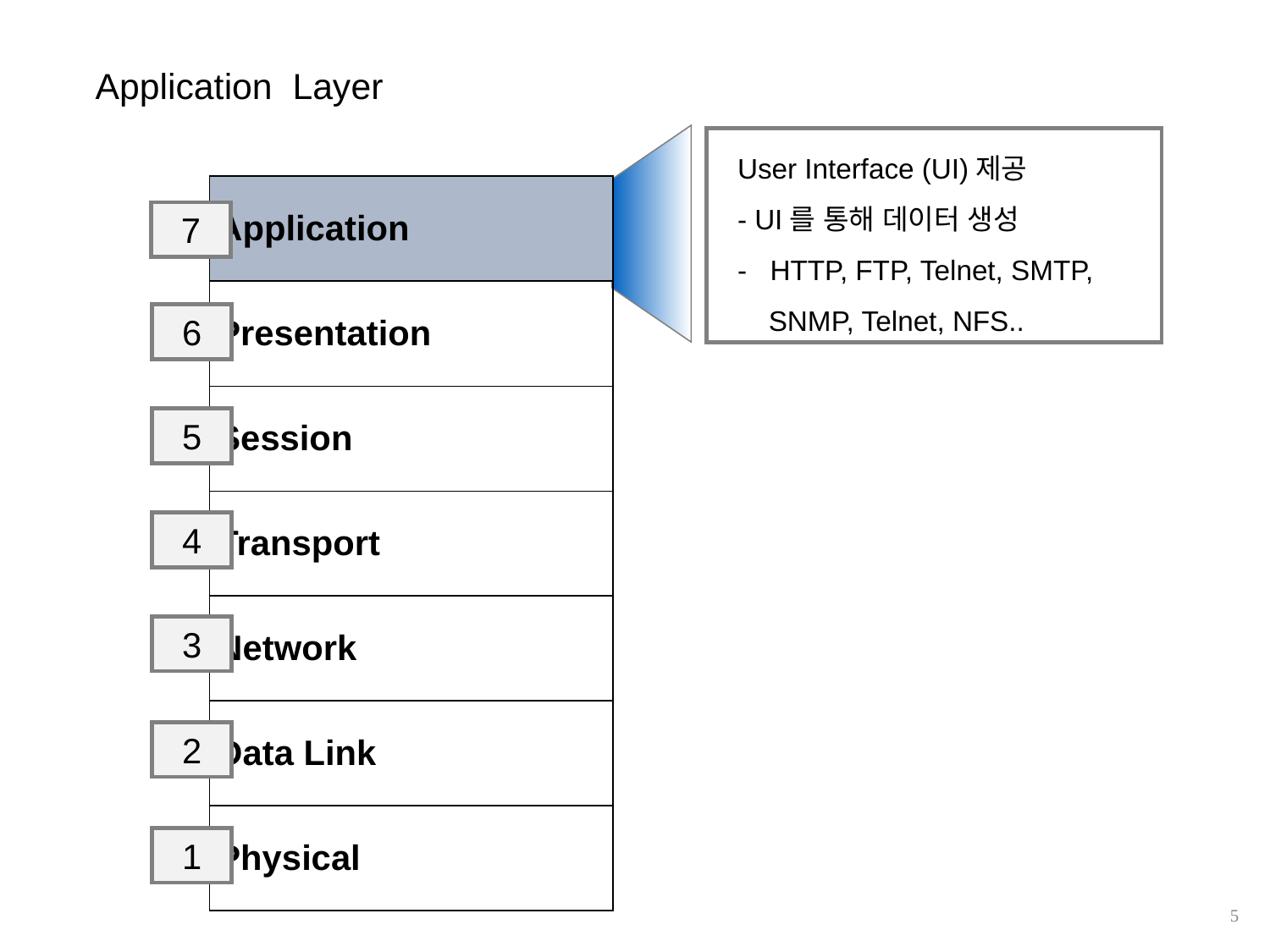

# Application  Layer
   User Interface (UI)제공
   - UI를 통해 데이터 생성
   -   HTTP, FTP, Telnet, SMTP,
       SNMP, Telnet, NFS..
| Application |
| --- |
| Presentation |
| Session |
| Transport |
| Network |
| Data Link |
| Physical |

7
6
5
4
3
2
1
5